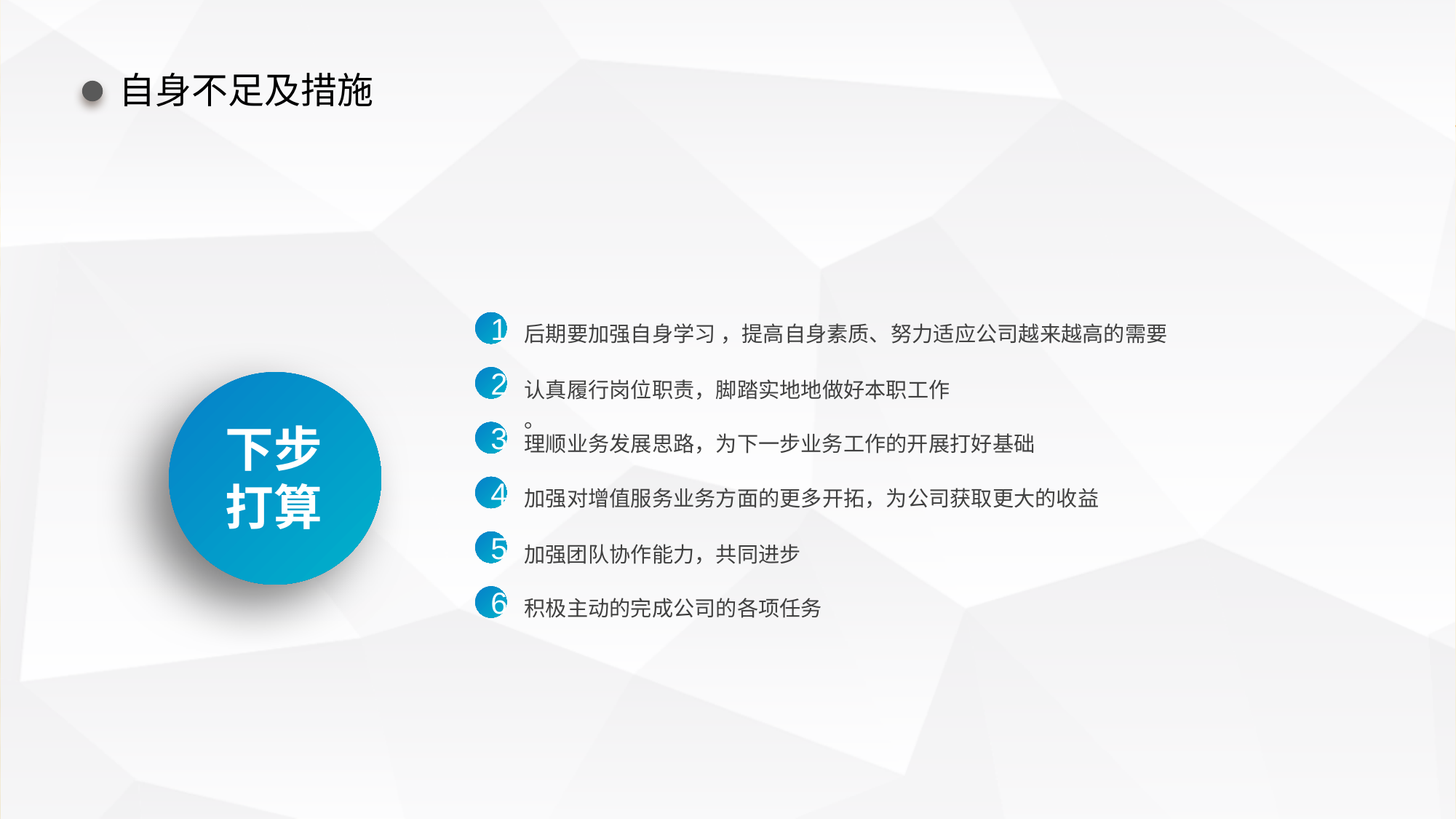

自身不足及措施

后期要加强自身学习 ，提高自身素质、努力适应公司越来越高的需要

1

2
认真履行岗位职责，脚踏实地地做好本职工作
。

下步
打算
理顺业务发展思路，为下一步业务工作的开展打好基础

3
加强对增值服务业务方面的更多开拓，为公司获取更大的收益

4

5
加强团队协作能力，共同进步
积极主动的完成公司的各项任务

6